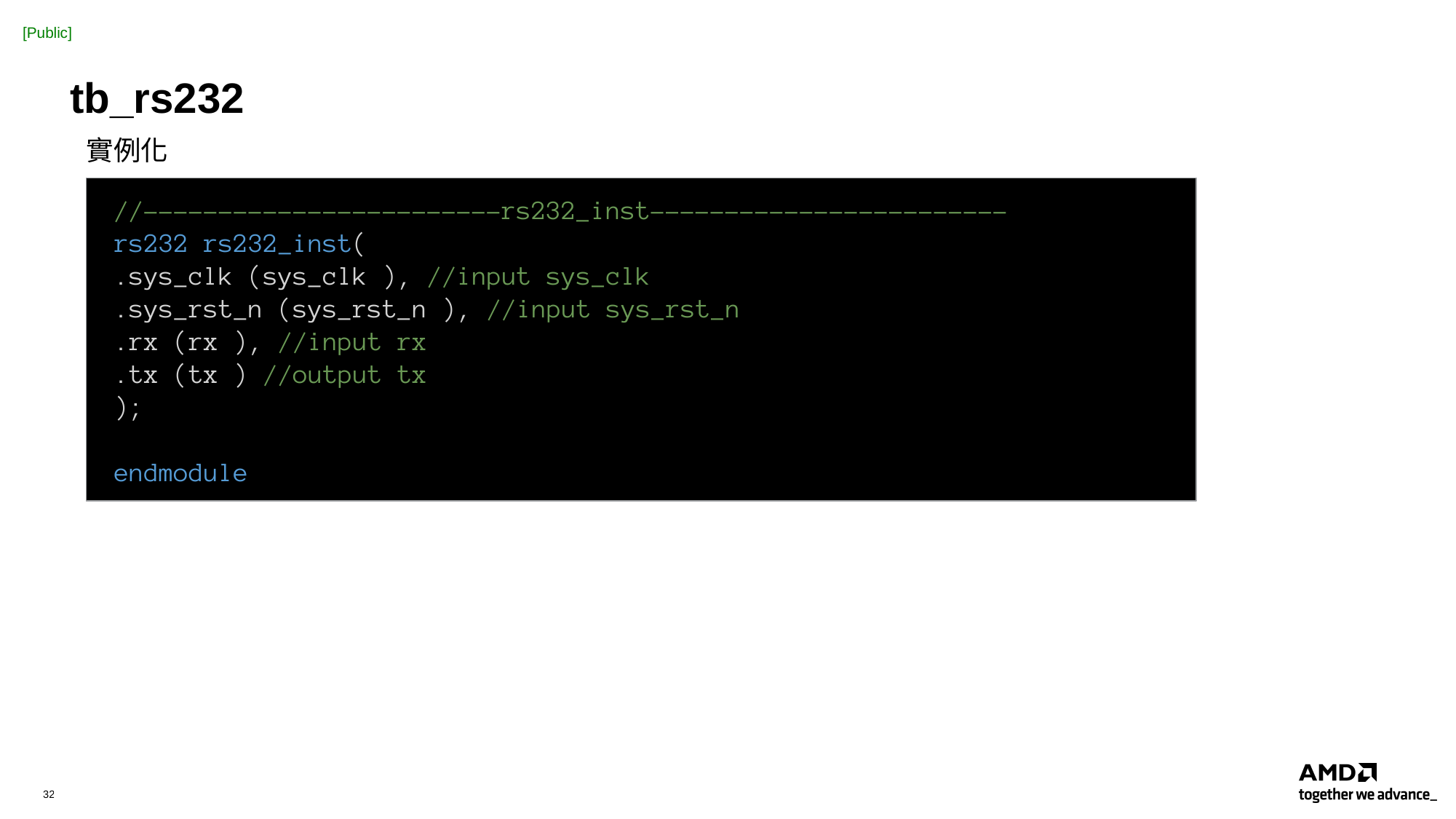

# tb_rs232
實例化

 //------------------------rs232_inst------------------------
 rs232 rs232_inst(
 .sys_clk (sys_clk ), //input sys_clk
 .sys_rst_n (sys_rst_n ), //input sys_rst_n
 .rx (rx ), //input rx
 .tx (tx ) //output tx
 );
 endmodule